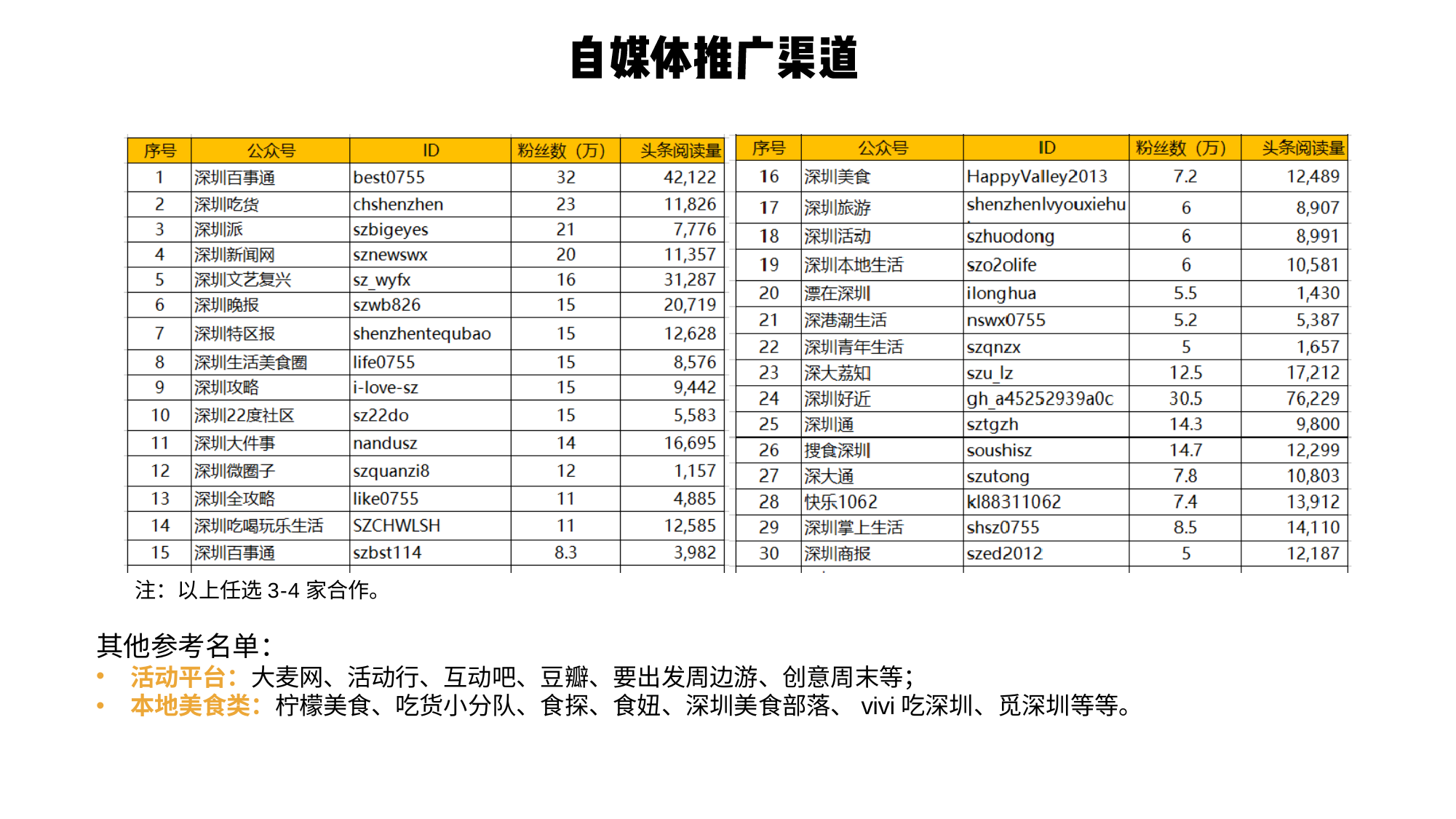

注：以上任选3-4家合作。

其他参考名单：
活动平台：大麦网、活动行、互动吧、豆瓣、要出发周边游、创意周末等；
本地美食类：柠檬美食、吃货小分队、食探、食妞、深圳美食部落、vivi吃深圳、觅深圳等等。